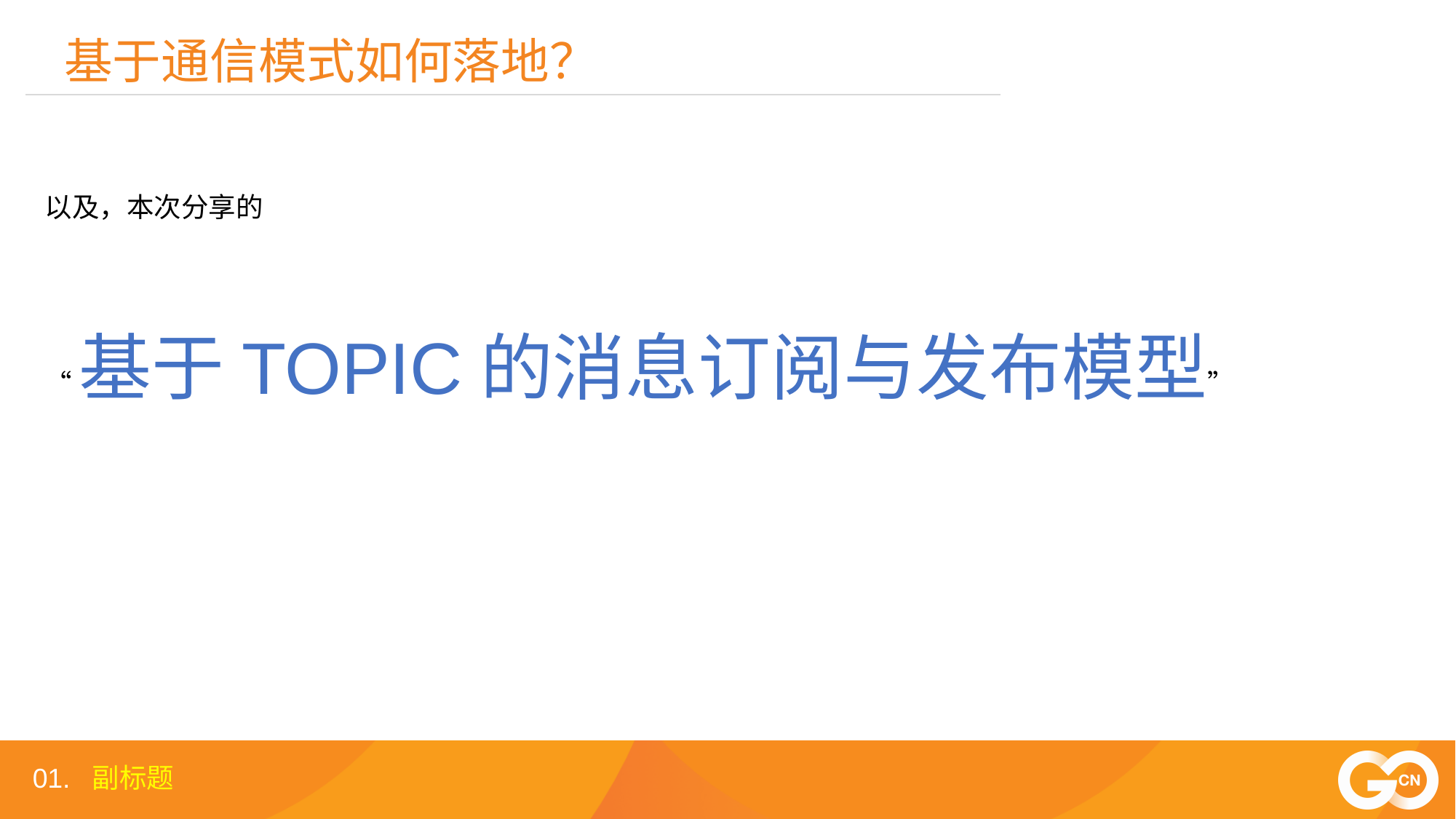

基于通信模式如何落地？
以及，本次分享的

“基于TOPIC的消息订阅与发布模型”
01.  副标题